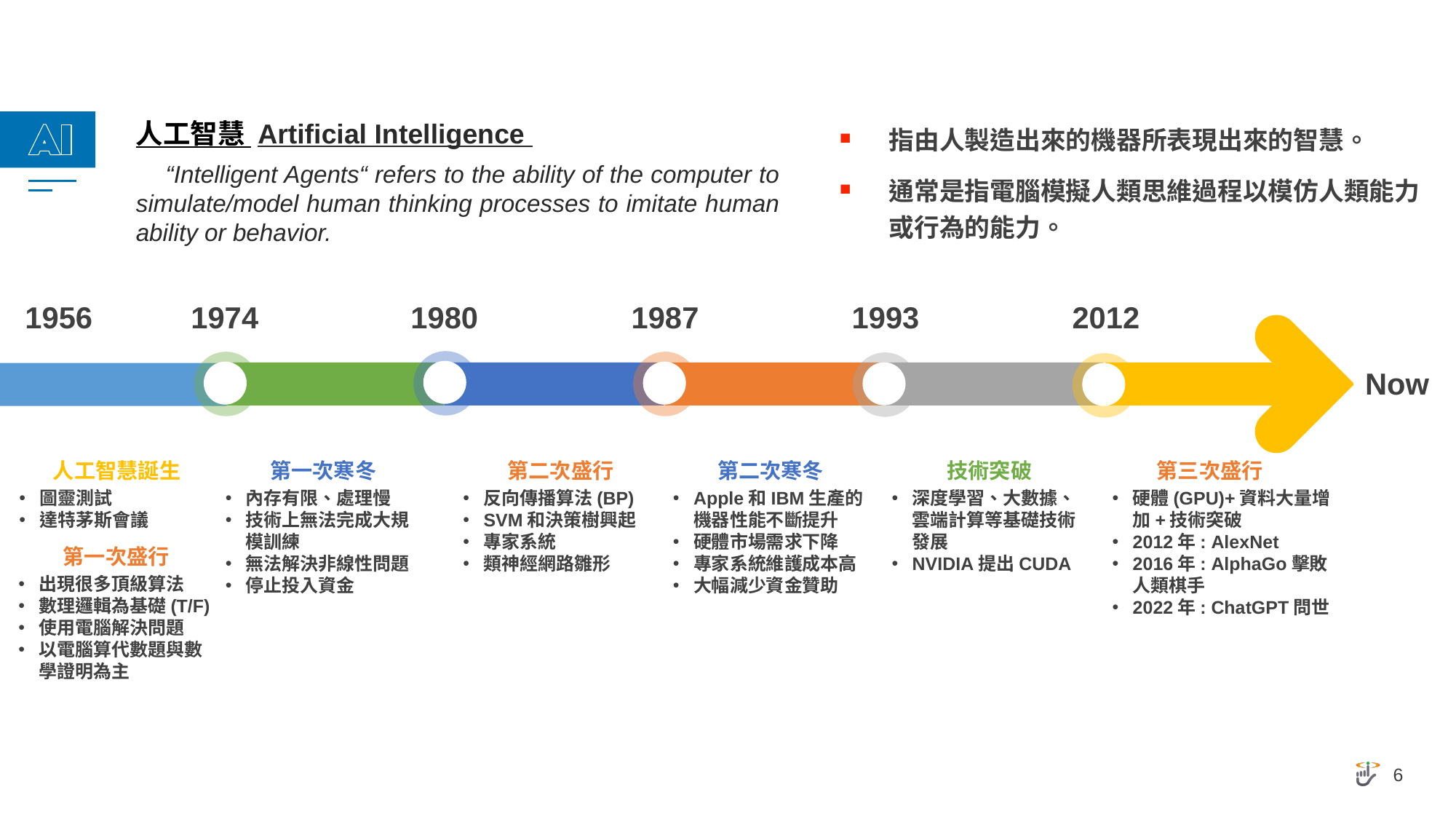

人工智慧 Artificial Intelligence
    “Intelligent Agents“ refers to the ability of the computer to simulate/model human thinking processes to imitate human ability or behavior.
指由人製造出來的機器所表現出來的智慧。
通常是指電腦模擬人類思維過程以模仿人類能力或行為的能力。
1956
1974
1980
1987
1993
2012

Now

人工智慧誕生
圖靈測試
達特茅斯會議
第一次寒冬
內存有限、處理慢
技術上無法完成大規模訓練
無法解決非線性問題
停止投入資金
第二次盛行
反向傳播算法(BP)
SVM和決策樹興起
專家系統
類神經網路雛形
第二次寒冬
Apple和IBM生產的機器性能不斷提升
硬體市場需求下降
專家系統維護成本高
大幅減少資金贊助
技術突破
深度學習、大數據、雲端計算等基礎技術發展
NVIDIA提出CUDA
第三次盛行
硬體(GPU)+資料大量增加+技術突破
2012年: AlexNet
2016年: AlphaGo擊敗人類棋手
2022年: ChatGPT問世
第一次盛行
出現很多頂級算法
數理邏輯為基礎(T/F)
使用電腦解決問題
以電腦算代數題與數學證明為主
6